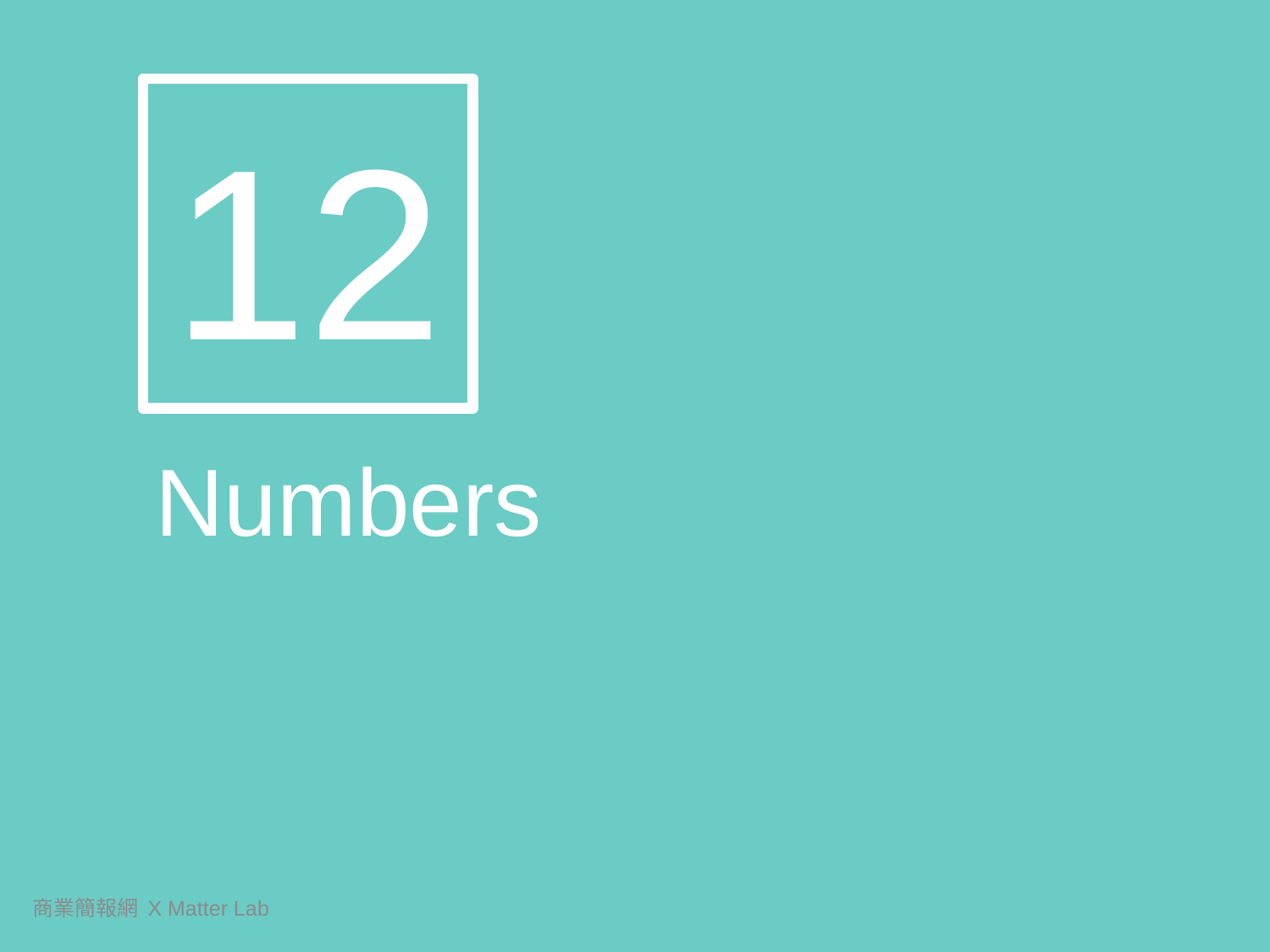

12
Numbers
商業簡報網 X Matter Lab
231